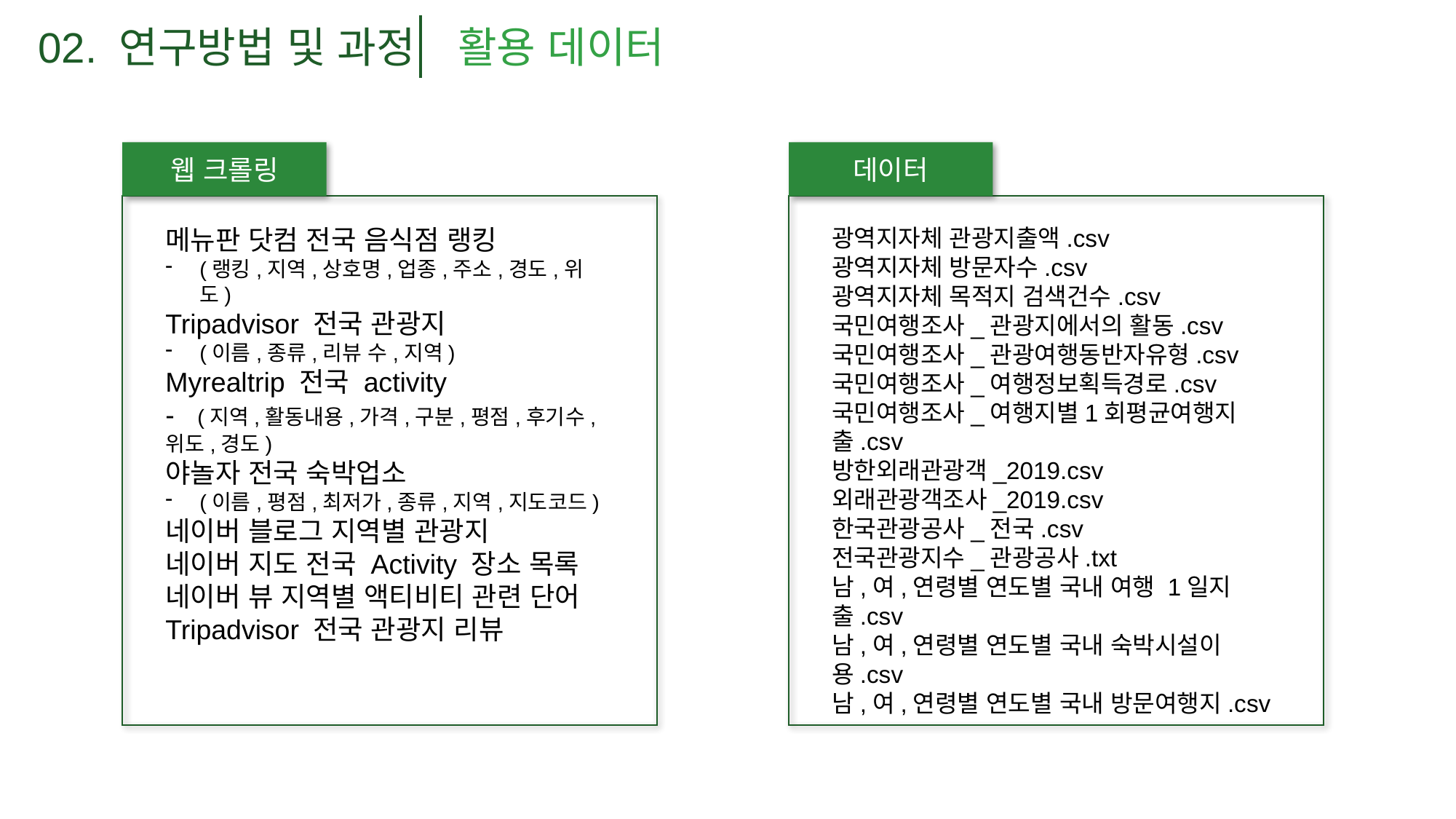

02. 연구방법 및 과정
활용 데이터
웹 크롤링
데이터

메뉴판 닷컴 전국 음식점 랭킹
(랭킹,지역,상호명,업종,주소,경도,위도)
Tripadvisor 전국 관광지
(이름,종류,리뷰 수,지역)
Myrealtrip 전국 activity
-   (지역,활동내용,가격,구분,평점,후기수,위도,경도)
야놀자 전국 숙박업소
(이름,평점,최저가,종류,지역,지도코드)
네이버 블로그 지역별 관광지
네이버 지도 전국 Activity 장소 목록
네이버 뷰 지역별 액티비티 관련 단어
Tripadvisor 전국 관광지 리뷰

광역지자체 관광지출액.csv
광역지자체 방문자수.csv
광역지자체 목적지 검색건수.csv
국민여행조사_관광지에서의 활동.csv
국민여행조사_관광여행동반자유형.csv
국민여행조사_여행정보획득경로.csv
국민여행조사_여행지별1회평균여행지출.csv
방한외래관광객_2019.csv
외래관광객조사_2019.csv
한국관광공사_전국.csv
전국관광지수_관광공사.txt
남,여,연령별 연도별 국내 여행 1일지출.csv
남,여,연령별 연도별 국내 숙박시설이용.csv
남,여,연령별 연도별 국내 방문여행지.csv